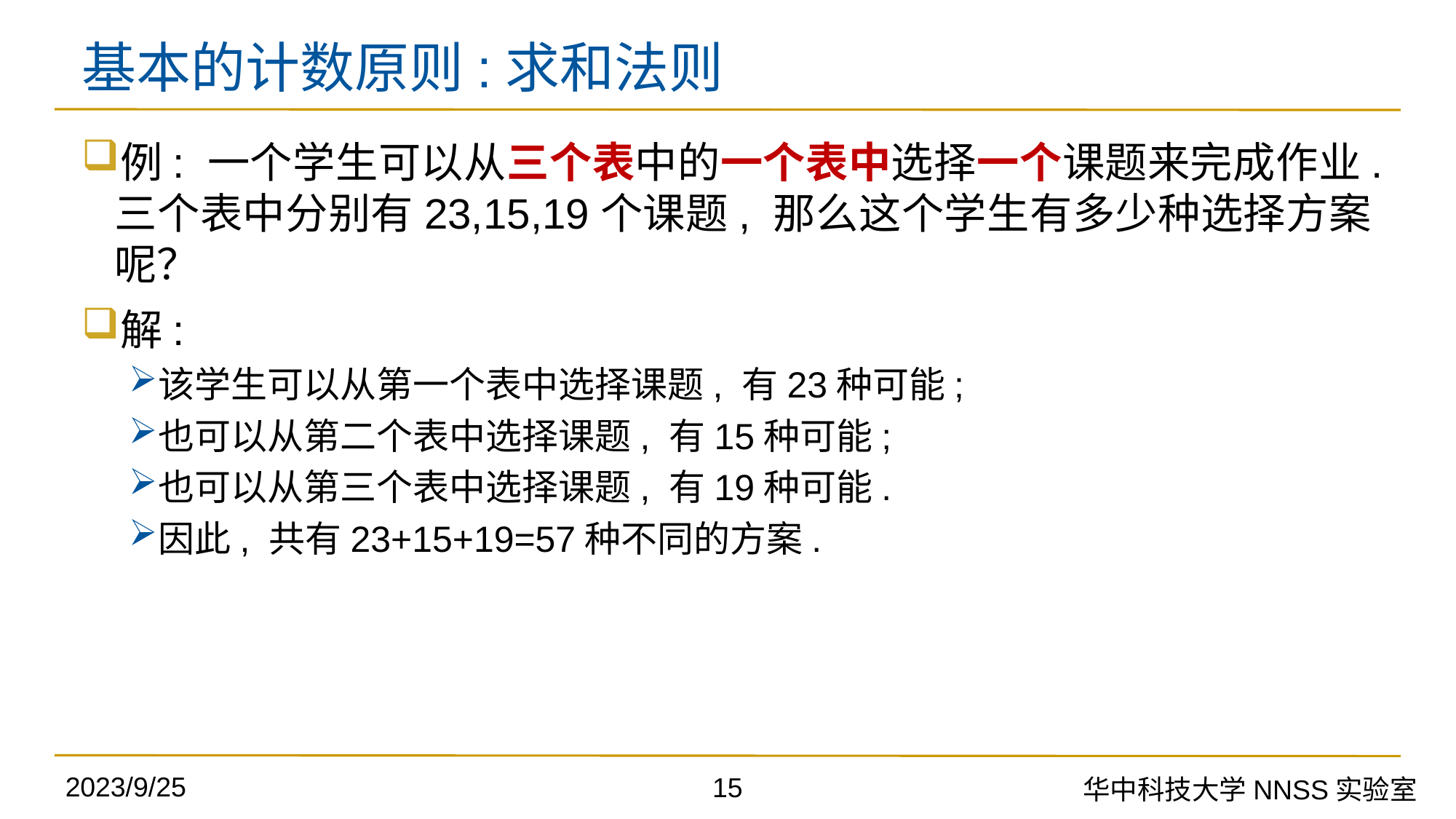

# 基本的计数原则:求和法则
例: 一个学生可以从三个表中的一个表中选择一个课题来完成作业.三个表中分别有23,15,19个课题, 那么这个学生有多少种选择方案呢？
解:
该学生可以从第一个表中选择课题, 有23种可能;
也可以从第二个表中选择课题, 有15种可能;
也可以从第三个表中选择课题, 有19种可能.
因此, 共有23+15+19=57种不同的方案.
2023/9/25
15
华中科技大学NNSS实验室